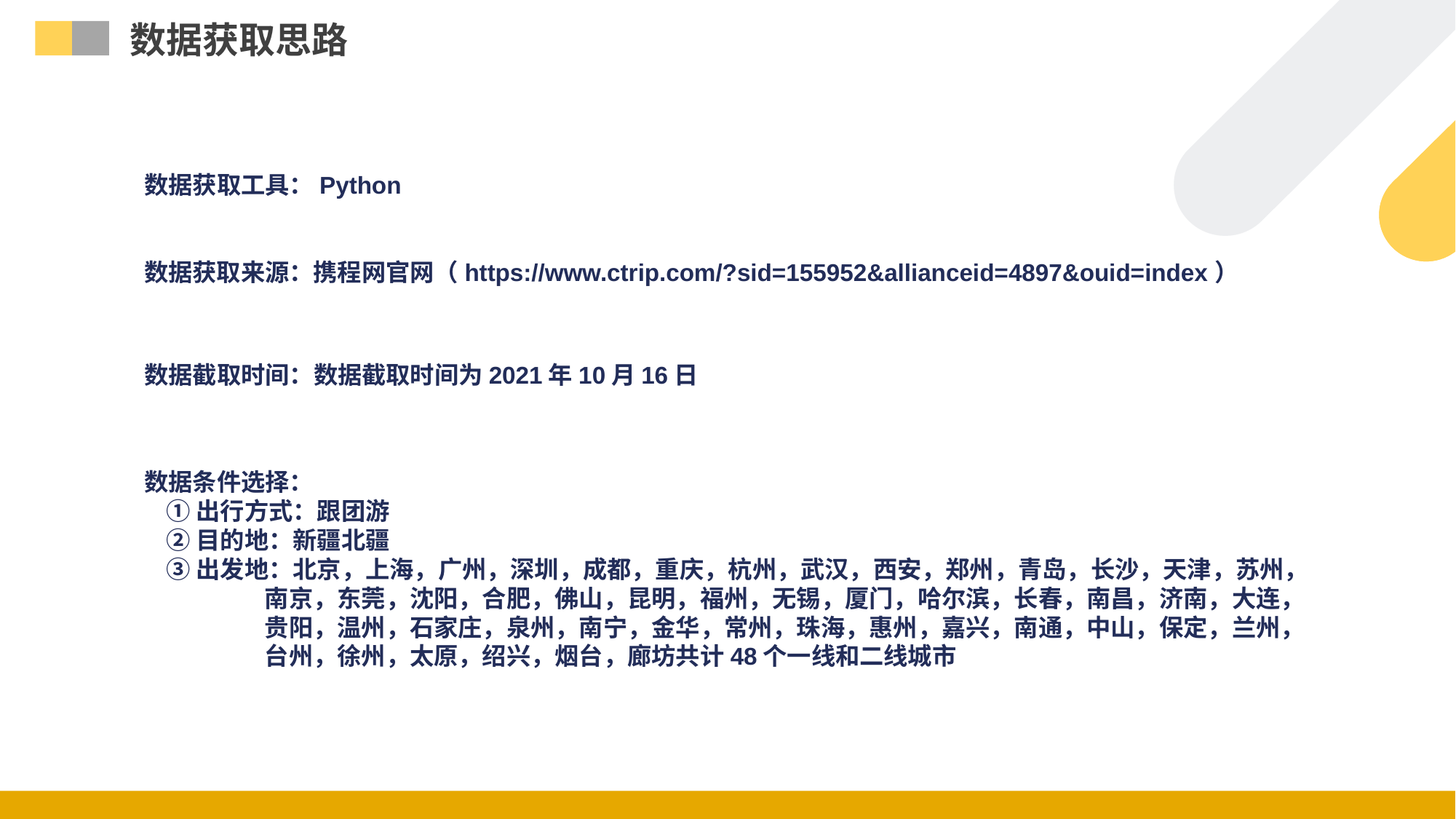

数据获取思路

数据获取工具：Python
数据获取来源：携程网官网（https://www.ctrip.com/?sid=155952&allianceid=4897&ouid=index）
数据截取时间：数据截取时间为2021年10月16日
数据条件选择：
    ①出行方式：跟团游
    ②目的地：新疆北疆
    ③出发地：北京，上海，广州，深圳，成都，重庆，杭州，武汉，西安，郑州，青岛，长沙，天津，苏州，
                     南京，东莞，沈阳，合肥，佛山，昆明，福州，无锡，厦门，哈尔滨，长春，南昌，济南，大连，
                     贵阳，温州，石家庄，泉州，南宁，金华，常州，珠海，惠州，嘉兴，南通，中山，保定，兰州，
                     台州，徐州，太原，绍兴，烟台，廊坊共计48个一线和二线城市